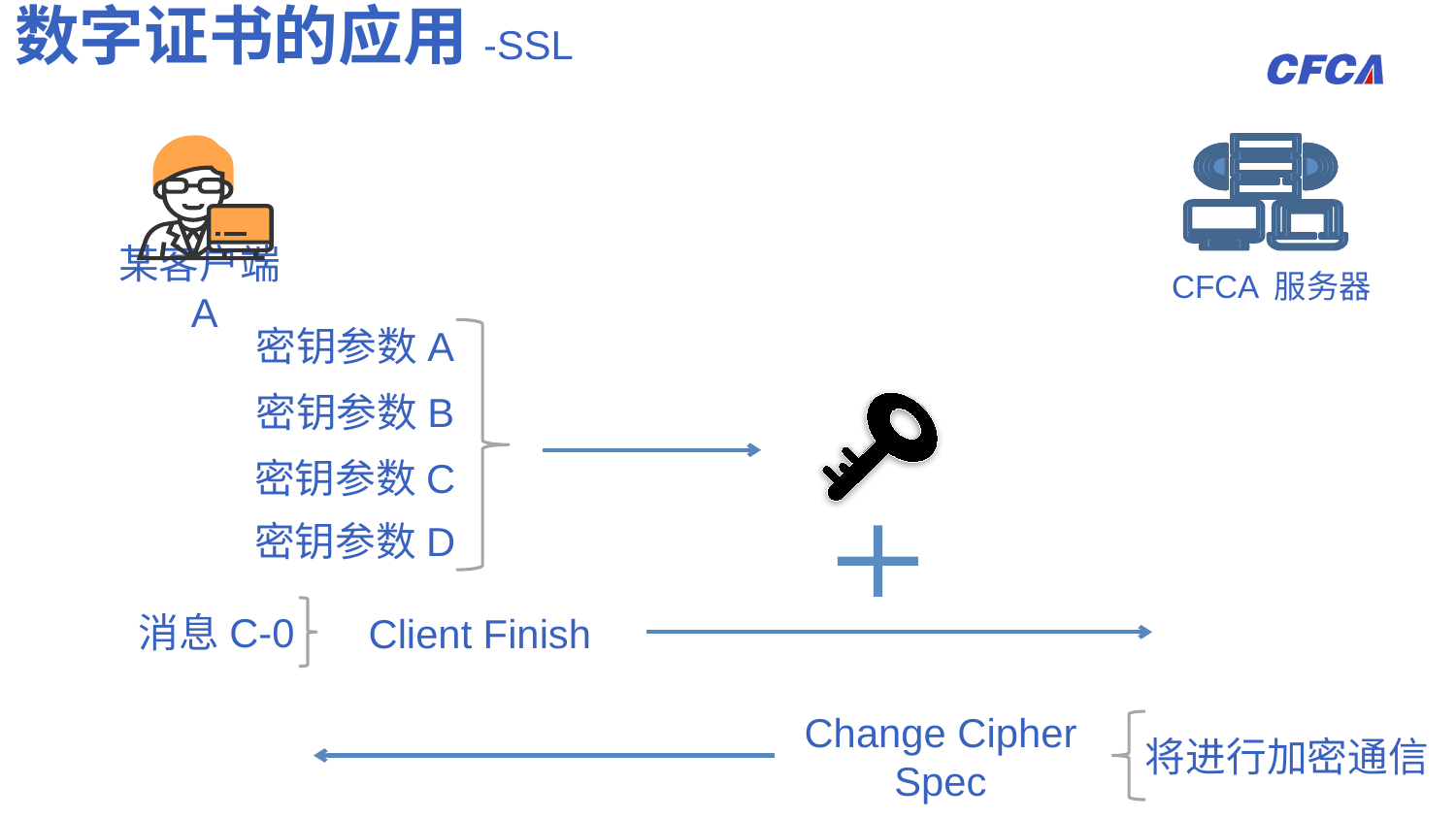

数字证书的应用-SSL

某客户端A

CFCA 服务器
密钥参数A

密钥参数B

密钥参数C
密钥参数D

Client Finish
消息C-0

Change Cipher
Spec

将进行加密通信